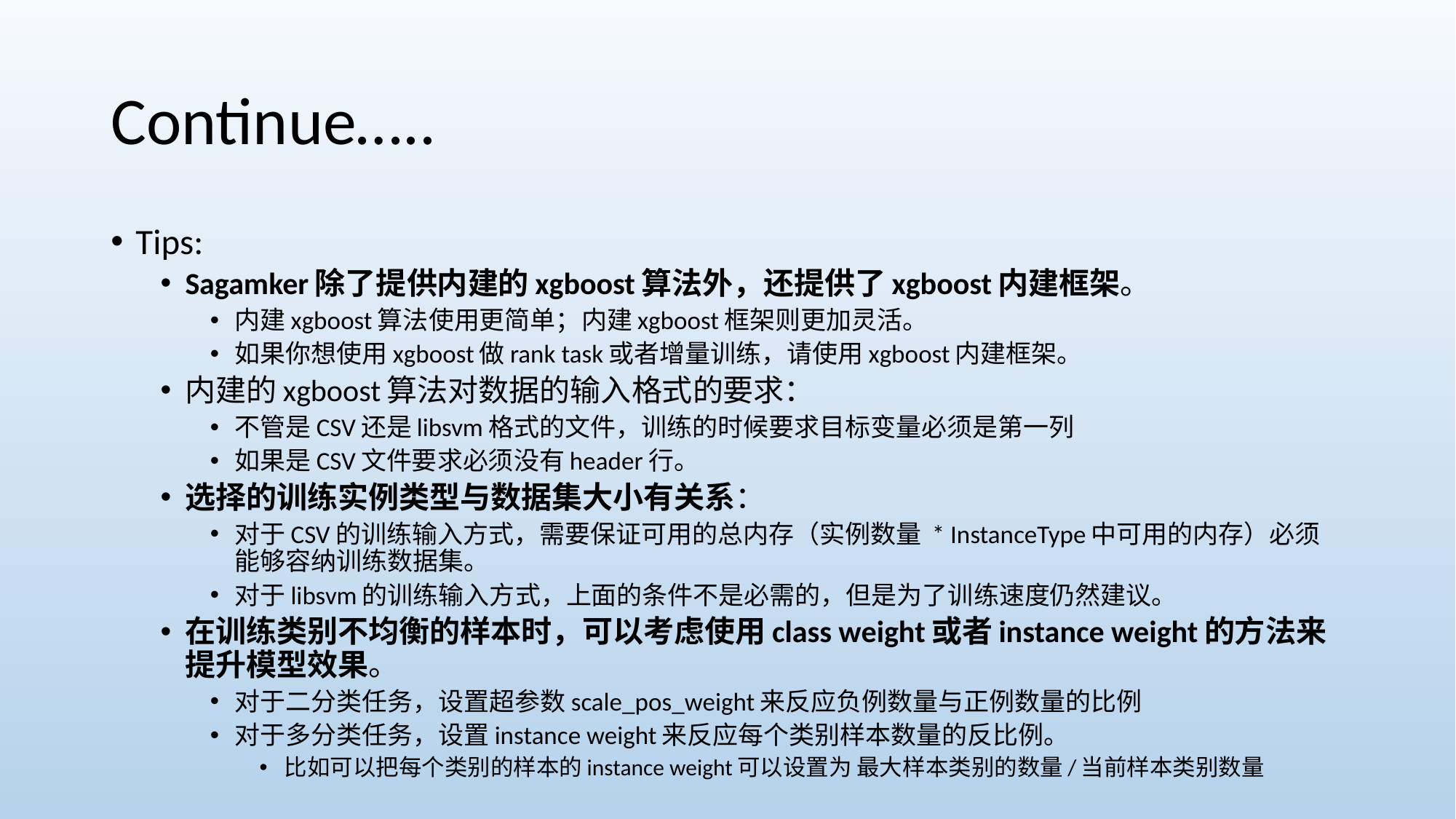

# Continue…..
Tips:
Sagamker除了提供内建的xgboost算法外，还提供了xgboost内建框架。
内建xgboost算法使用更简单；内建xgboost框架则更加灵活。
如果你想使用xgboost做rank task或者增量训练，请使用xgboost内建框架。
内建的xgboost算法对数据的输入格式的要求：
不管是CSV还是libsvm格式的文件，训练的时候要求目标变量必须是第一列
如果是CSV文件要求必须没有header行。
选择的训练实例类型与数据集大小有关系：
对于CSV的训练输入方式，需要保证可用的总内存（实例数量 * InstanceType中可用的内存）必须能够容纳训练数据集。
对于libsvm的训练输入方式，上面的条件不是必需的，但是为了训练速度仍然建议。
在训练类别不均衡的样本时，可以考虑使用class weight或者instance weight的方法来提升模型效果。
对于二分类任务，设置超参数scale_pos_weight来反应负例数量与正例数量的比例
对于多分类任务，设置instance weight来反应每个类别样本数量的反比例。
比如可以把每个类别的样本的instance weight可以设置为 最大样本类别的数量/当前样本类别数量